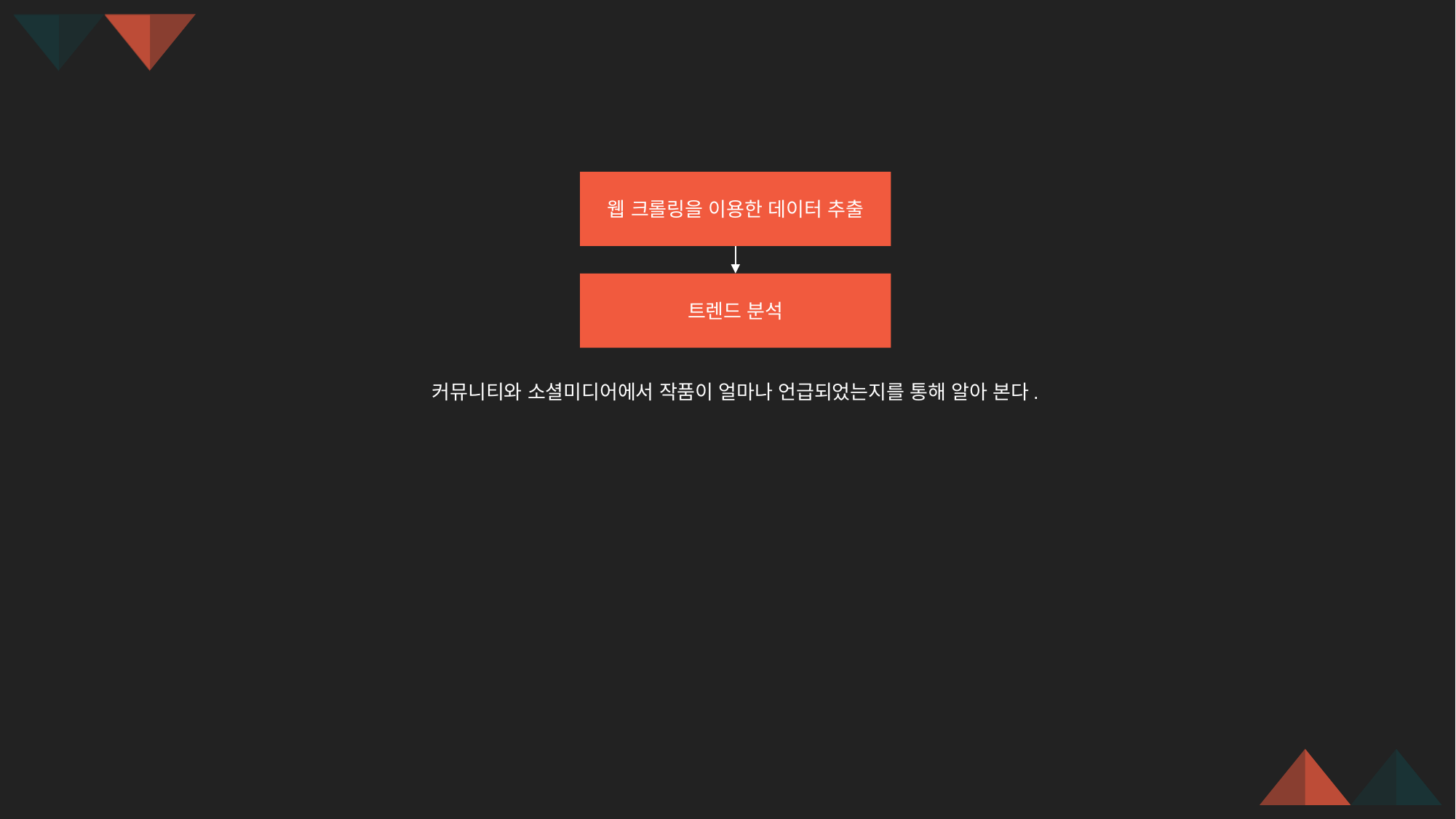

웹 크롤링을 이용한 데이터 추출
트렌드 분석
커뮤니티와 소셜미디어에서 작품이 얼마나 언급되었는지를 통해 알아 본다.